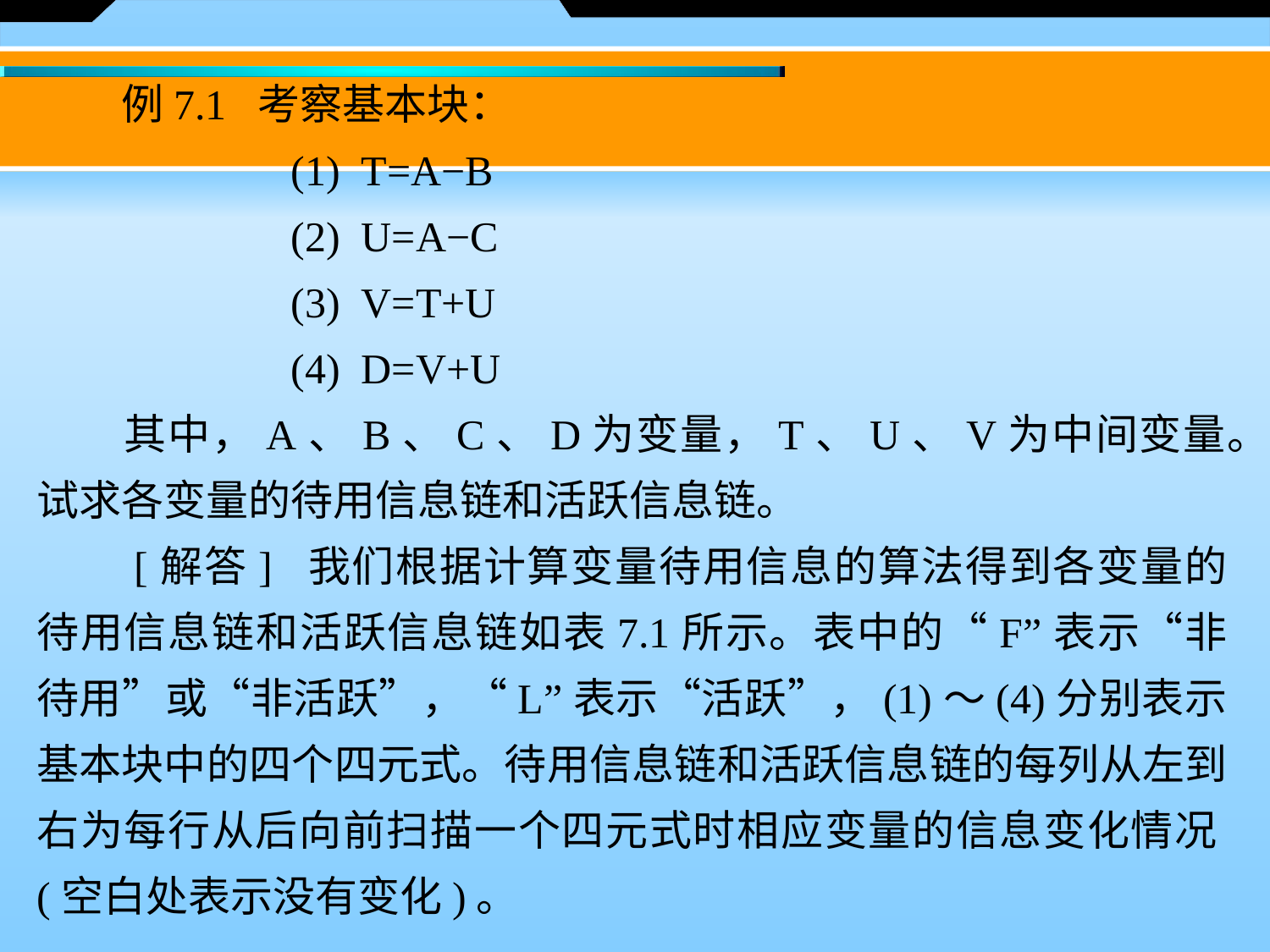

例7.1  考察基本块：
　　		(1)  T=A−B
　　		(2)  U=A−C
　　		(3)  V=T+U
　　		(4)  D=V+U
　　其中，A、B、C、D为变量，T、U、V为中间变量。试求各变量的待用信息链和活跃信息链。
　　[解答]  我们根据计算变量待用信息的算法得到各变量的待用信息链和活跃信息链如表7.1所示。表中的“F”表示“非待用”或“非活跃”，“L”表示“活跃”，(1)～(4)分别表示基本块中的四个四元式。待用信息链和活跃信息链的每列从左到右为每行从后向前扫描一个四元式时相应变量的信息变化情况(空白处表示没有变化)。